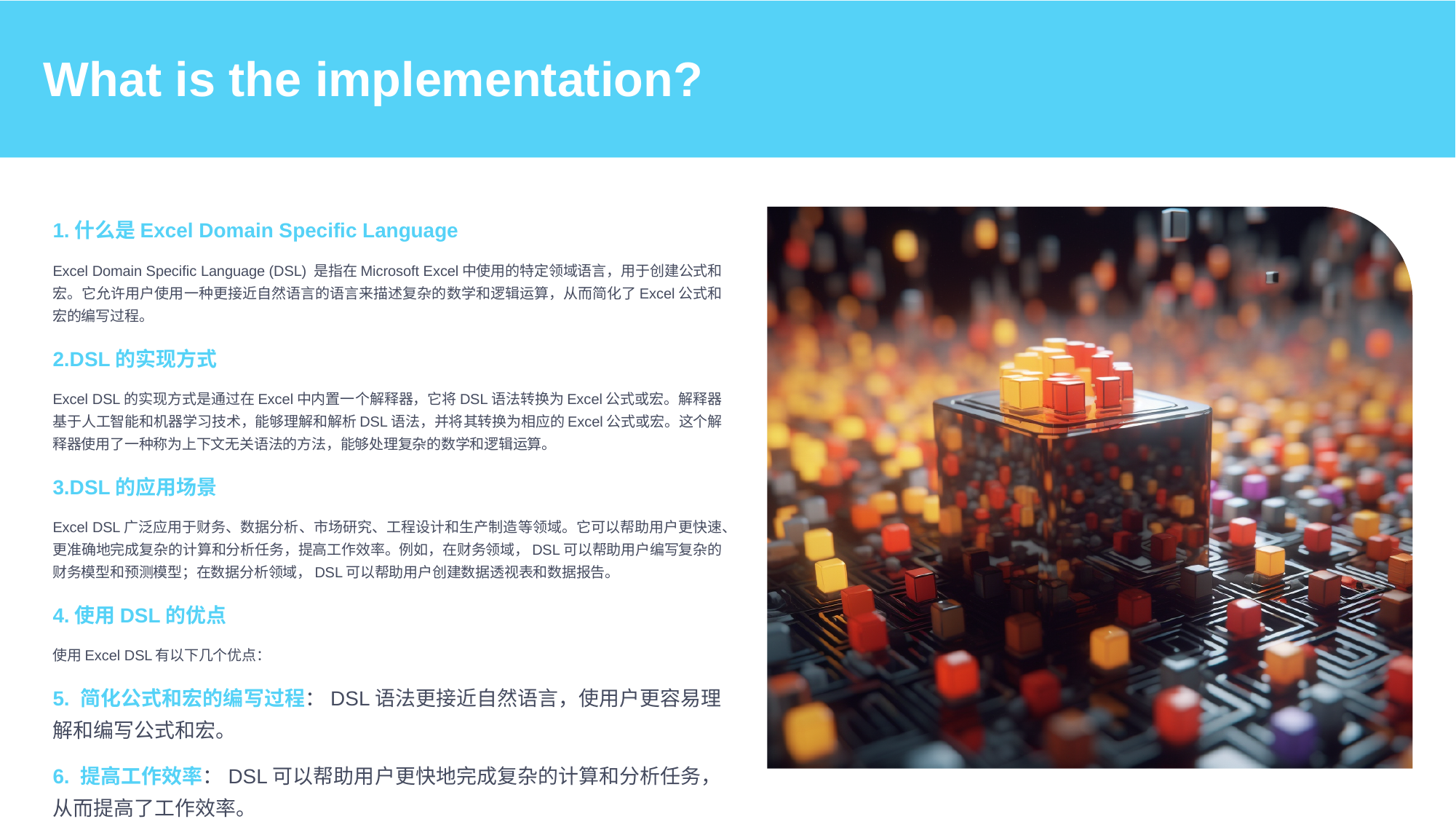

What is the implementation?
1.什么是Excel Domain Specific Language
Excel Domain Specific Language (DSL) 是指在Microsoft Excel中使用的特定领域语言，用于创建公式和宏。它允许用户使用一种更接近自然语言的语言来描述复杂的数学和逻辑运算，从而简化了Excel公式和宏的编写过程。
2.DSL的实现方式
Excel DSL的实现方式是通过在Excel中内置一个解释器，它将DSL语法转换为Excel公式或宏。解释器基于人工智能和机器学习技术，能够理解和解析DSL语法，并将其转换为相应的Excel公式或宏。这个解释器使用了一种称为上下文无关语法的方法，能够处理复杂的数学和逻辑运算。
3.DSL的应用场景
Excel DSL广泛应用于财务、数据分析、市场研究、工程设计和生产制造等领域。它可以帮助用户更快速、更准确地完成复杂的计算和分析任务，提高工作效率。例如，在财务领域，DSL可以帮助用户编写复杂的财务模型和预测模型；在数据分析领域，DSL可以帮助用户创建数据透视表和数据报告。
4.使用DSL的优点
使用Excel DSL有以下几个优点：
5. 简化公式和宏的编写过程：DSL语法更接近自然语言，使用户更容易理解和编写公式和宏。
6. 提高工作效率：DSL可以帮助用户更快地完成复杂的计算和分析任务，从而提高了工作效率。